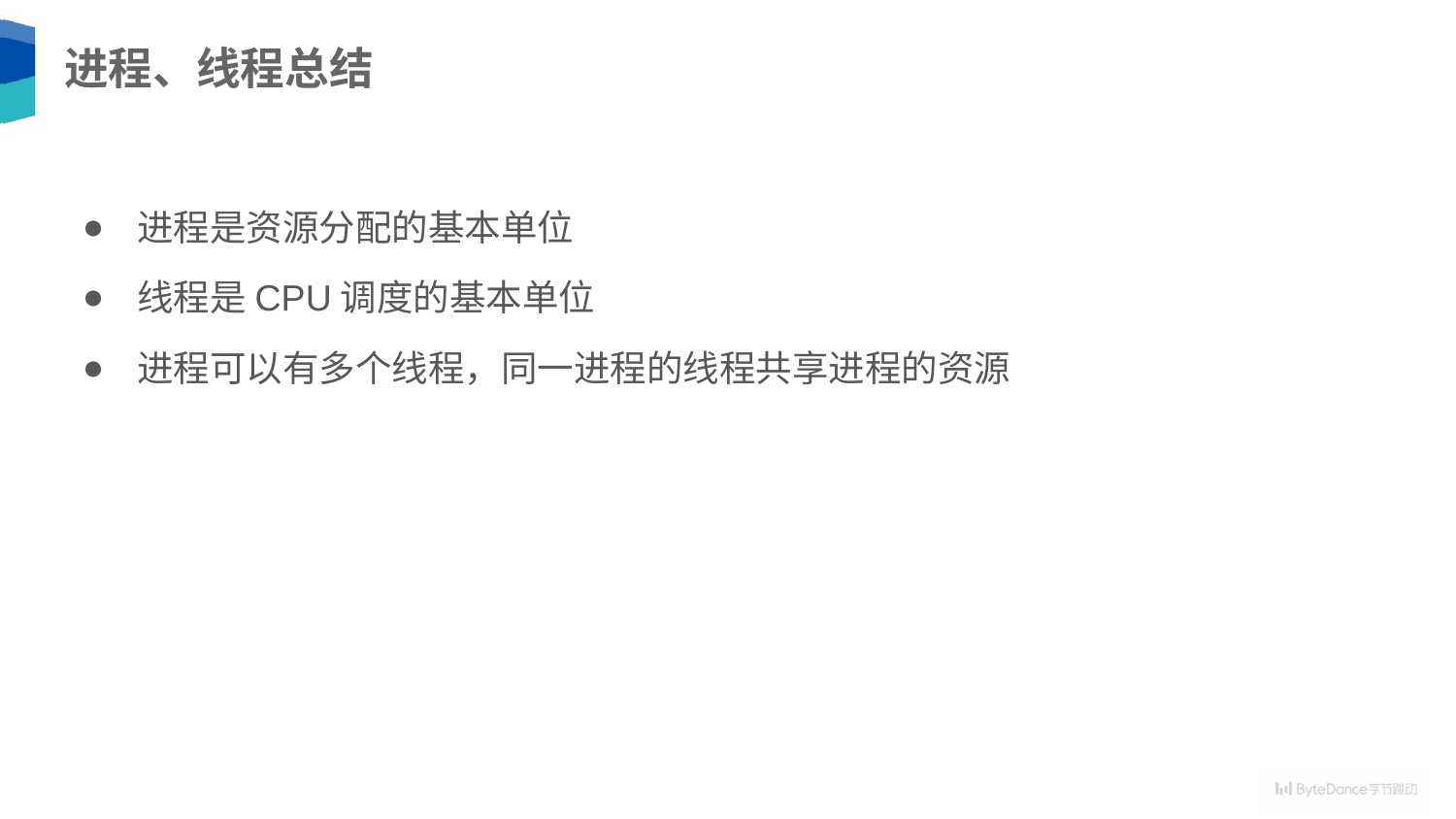

# 进程、线程总结
进程是资源分配的基本单位
线程是CPU调度的基本单位
进程可以有多个线程，同一进程的线程共享进程的资源